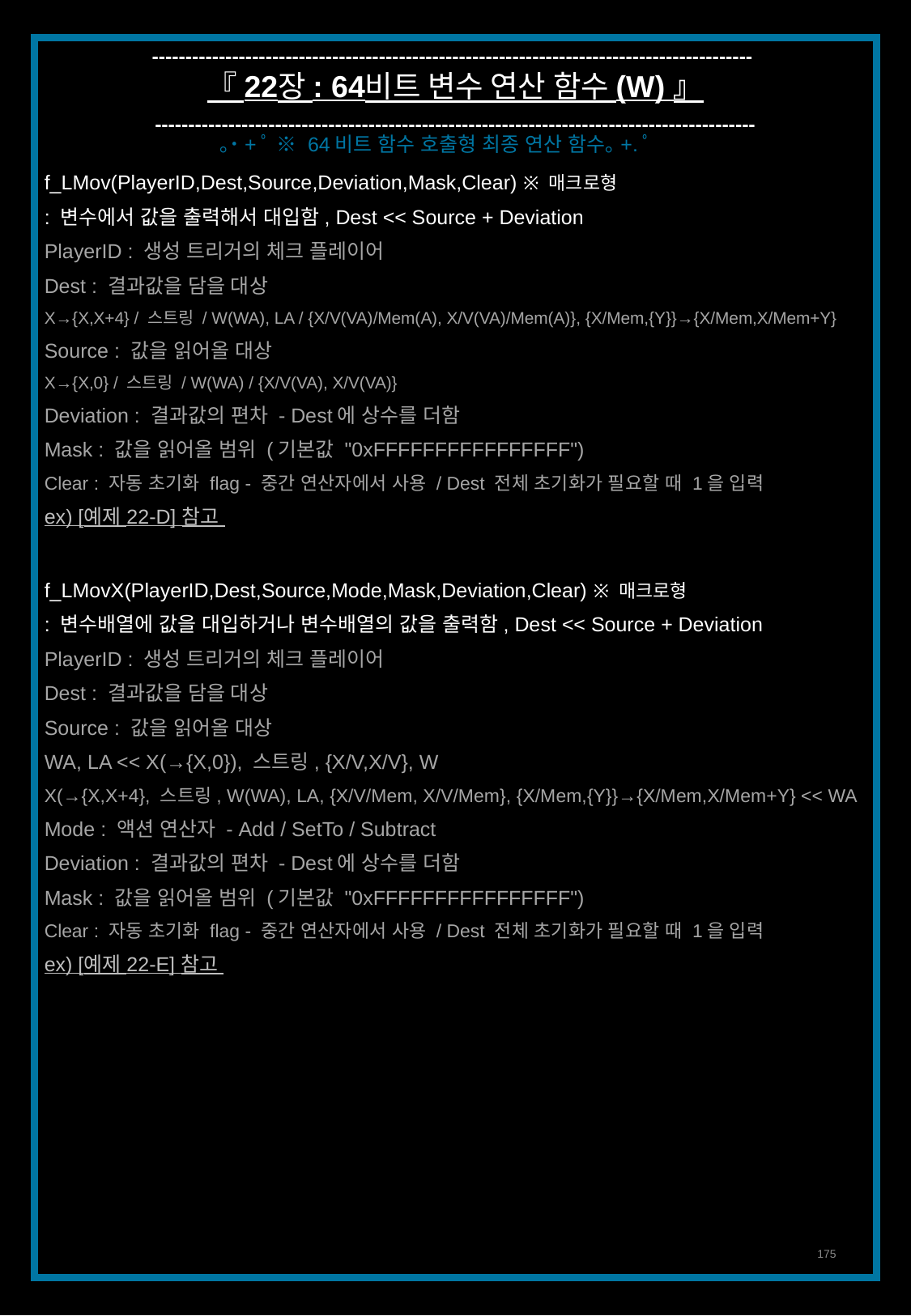

------------------------------------------------------------------------------------------
『 22장 : 64비트 변수 연산 함수 (W) 』
------------------------------------------------------------------------------------------

｡˙+ﾟ ※ 64비트 함수 호출형 최종 연산 함수｡+.ﾟ
f_LMov(PlayerID,Dest,Source,Deviation,Mask,Clear) ※ 매크로형
: 변수에서 값을 출력해서 대입함, Dest << Source + Deviation
PlayerID : 생성 트리거의 체크 플레이어
Dest : 결과값을 담을 대상
X→{X,X+4} / 스트링 / W(WA), LA / {X/V(VA)/Mem(A), X/V(VA)/Mem(A)}, {X/Mem,{Y}}→{X/Mem,X/Mem+Y}
Source : 값을 읽어올 대상
X→{X,0} / 스트링 / W(WA) / {X/V(VA), X/V(VA)}
Deviation : 결과값의 편차 - Dest에 상수를 더함
Mask : 값을 읽어올 범위 (기본값 "0xFFFFFFFFFFFFFFFF")
Clear : 자동 초기화 flag - 중간 연산자에서 사용 / Dest 전체 초기화가 필요할 때 1을 입력
ex) [예제 22-D] 참고

f_LMovX(PlayerID,Dest,Source,Mode,Mask,Deviation,Clear) ※ 매크로형
: 변수배열에 값을 대입하거나 변수배열의 값을 출력함, Dest << Source + Deviation
PlayerID : 생성 트리거의 체크 플레이어
Dest : 결과값을 담을 대상
Source : 값을 읽어올 대상
WA, LA << X(→{X,0}), 스트링, {X/V,X/V}, W
X(→{X,X+4}, 스트링, W(WA), LA, {X/V/Mem, X/V/Mem}, {X/Mem,{Y}}→{X/Mem,X/Mem+Y} << WA
Mode : 액션 연산자 - Add / SetTo / Subtract
Deviation : 결과값의 편차 - Dest에 상수를 더함
Mask : 값을 읽어올 범위 (기본값 "0xFFFFFFFFFFFFFFFF")
Clear : 자동 초기화 flag - 중간 연산자에서 사용 / Dest 전체 초기화가 필요할 때 1을 입력
ex) [예제 22-E] 참고
175